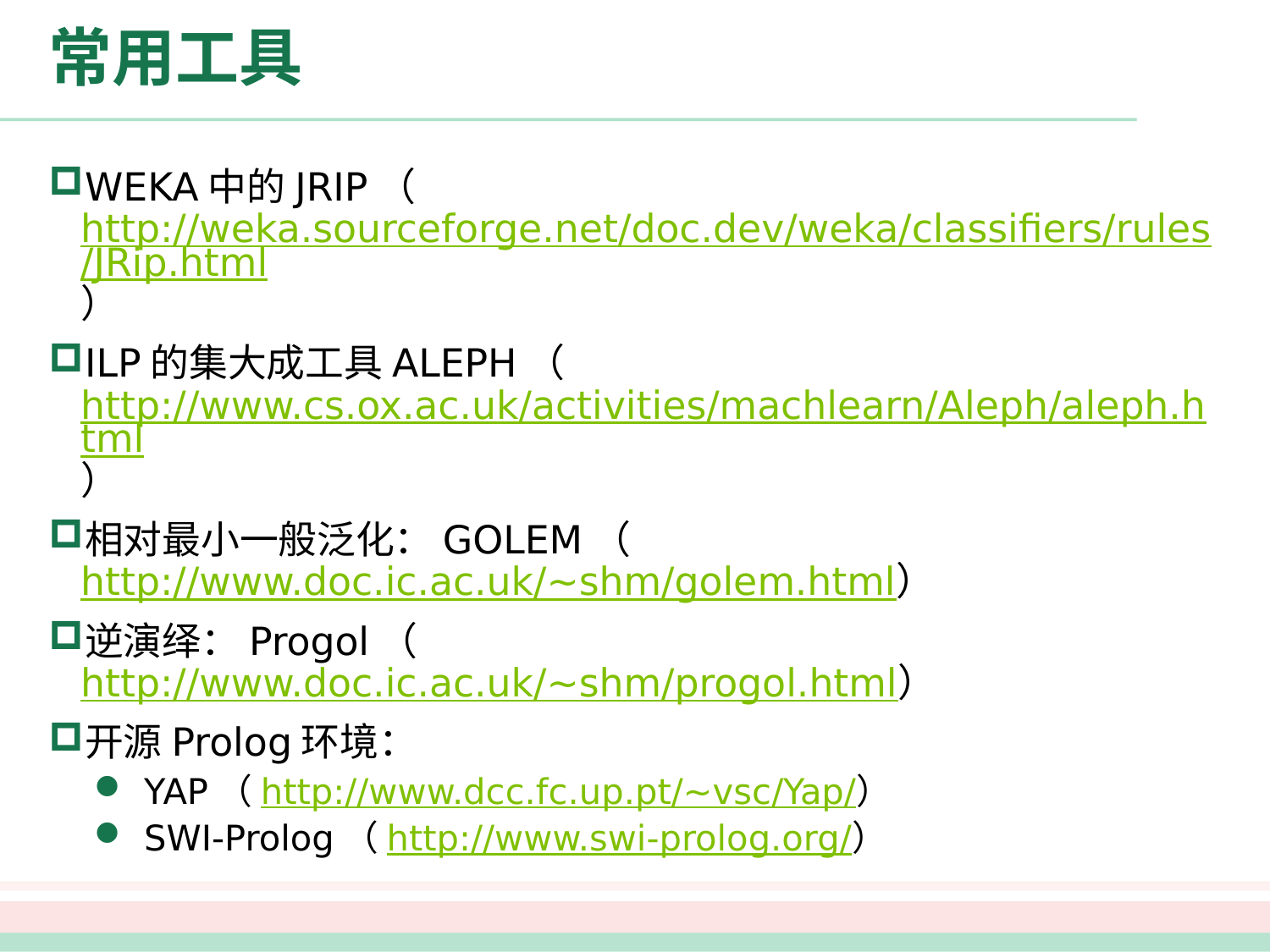

# 常用工具
WEKA中的JRIP（http://weka.sourceforge.net/doc.dev/weka/classifiers/rules/JRip.html）
ILP的集大成工具ALEPH（http://www.cs.ox.ac.uk/activities/machlearn/Aleph/aleph.html）
相对最小一般泛化：GOLEM（http://www.doc.ic.ac.uk/~shm/golem.html）
逆演绎：Progol（http://www.doc.ic.ac.uk/~shm/progol.html）
开源Prolog环境：
YAP（http://www.dcc.fc.up.pt/~vsc/Yap/）
SWI-Prolog（http://www.swi-prolog.org/）